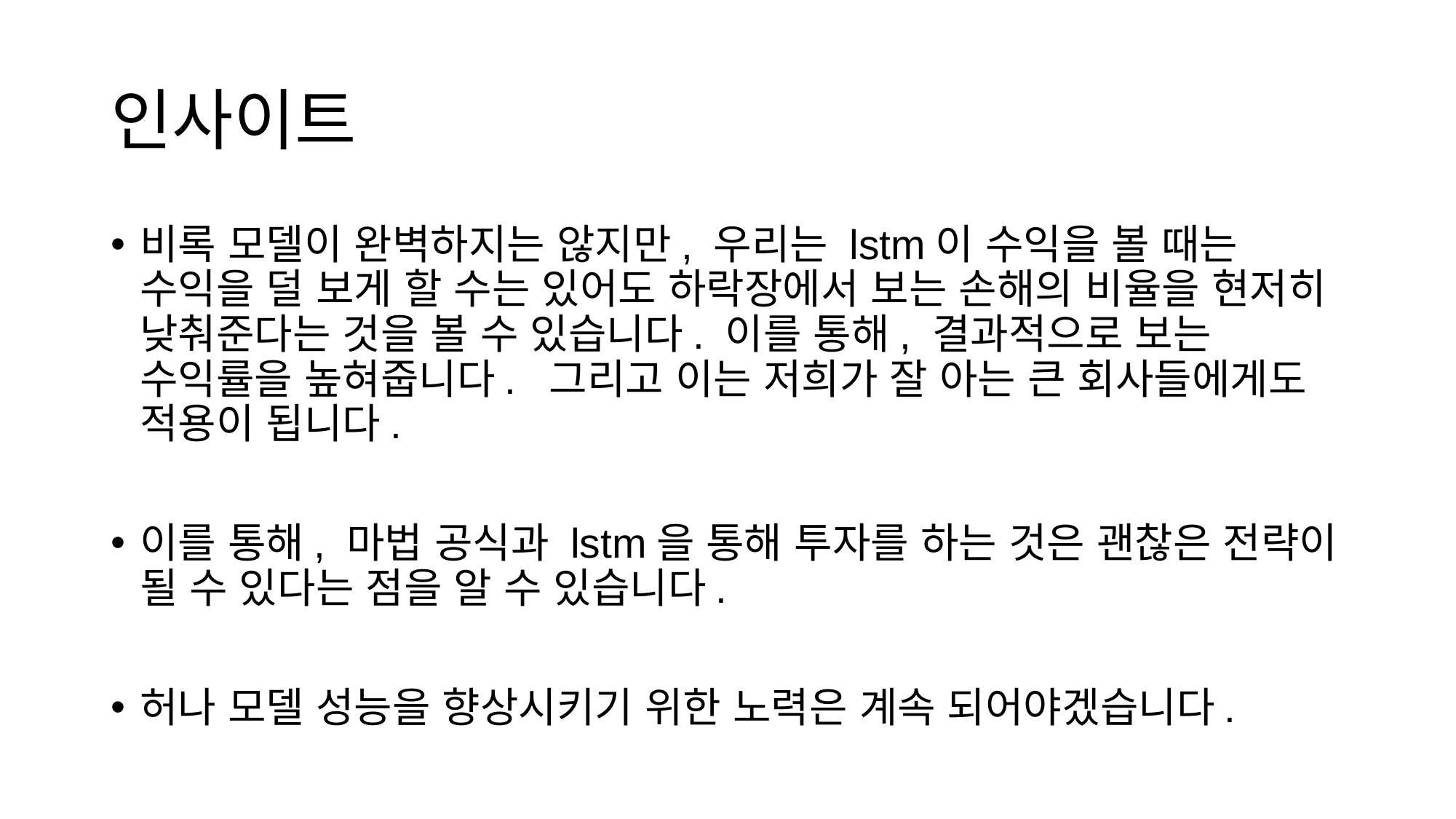

# 인사이트
비록 모델이 완벽하지는 않지만, 우리는 lstm이 수익을 볼 때는 수익을 덜 보게 할 수는 있어도 하락장에서 보는 손해의 비율을 현저히 낮춰준다는 것을 볼 수 있습니다. 이를 통해, 결과적으로 보는 수익률을 높혀줍니다.  그리고 이는 저희가 잘 아는 큰 회사들에게도 적용이 됩니다.

이를 통해, 마법 공식과 lstm을 통해 투자를 하는 것은 괜찮은 전략이 될 수 있다는 점을 알 수 있습니다.

허나 모델 성능을 향상시키기 위한 노력은 계속 되어야겠습니다.